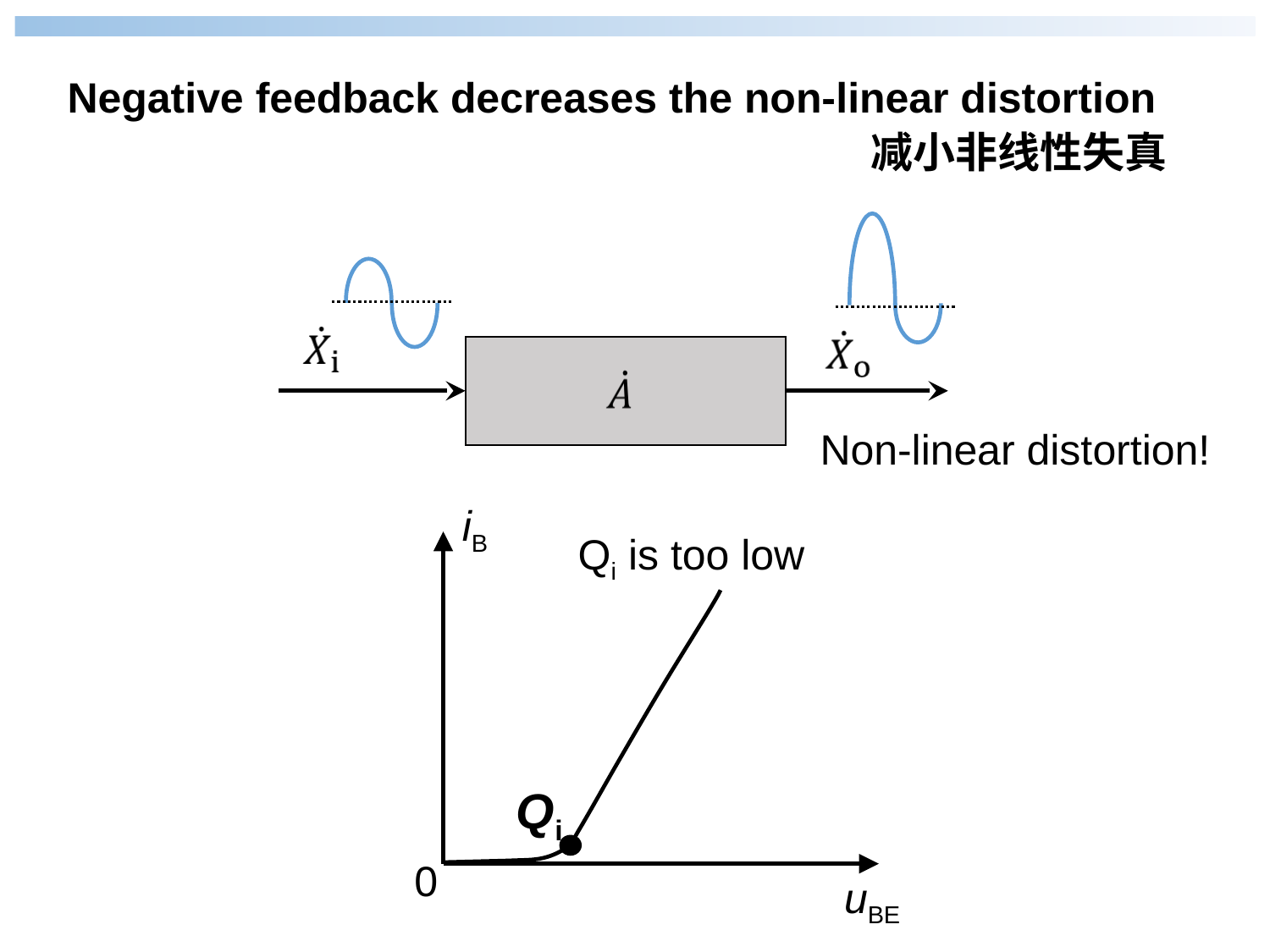

Negative feedback decreases the non-linear distortion
减小非线性失真

Non-linear distortion!
iB
Qi is too low

Qi

0
uBE